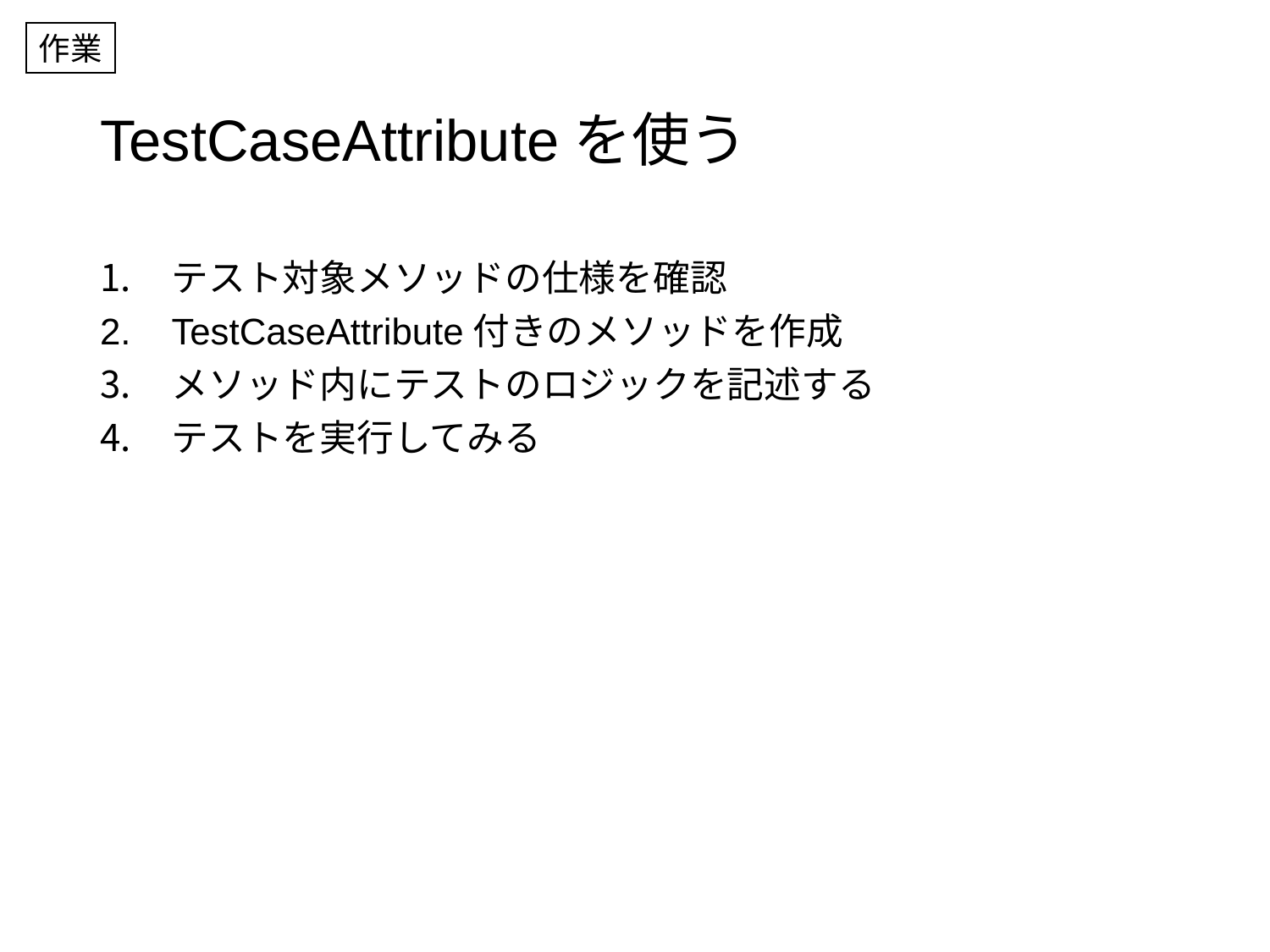

作業
# TestCaseAttributeを使う
テスト対象メソッドの仕様を確認
TestCaseAttribute付きのメソッドを作成
メソッド内にテストのロジックを記述する
テストを実行してみる